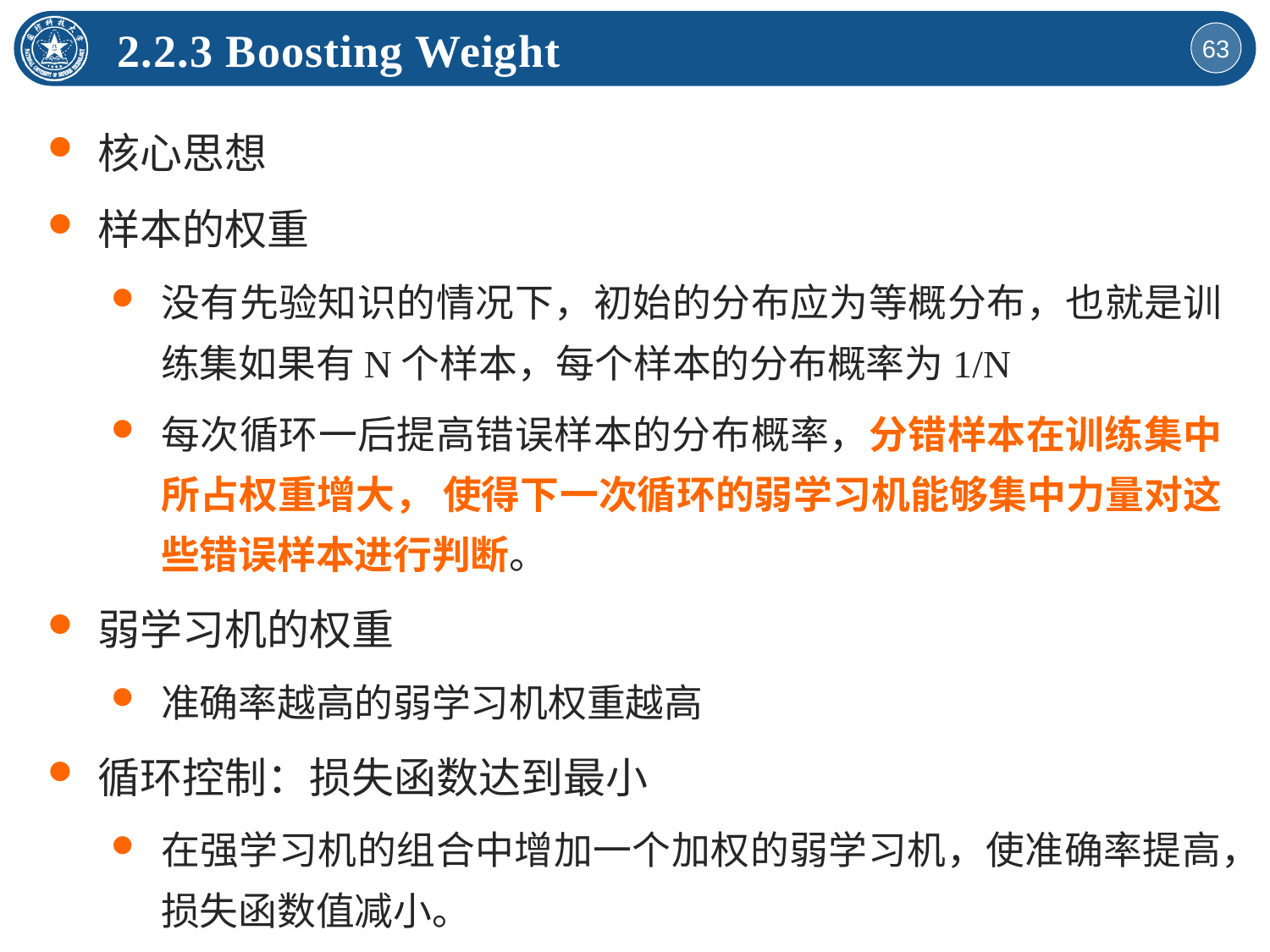

2.2.3 Boosting Weight
核心思想
样本的权重
没有先验知识的情况下，初始的分布应为等概分布，也就是训练集如果有N个样本，每个样本的分布概率为1/N
每次循环一后提高错误样本的分布概率，分错样本在训练集中所占权重增大， 使得下一次循环的弱学习机能够集中力量对这些错误样本进行判断。
弱学习机的权重
准确率越高的弱学习机权重越高
循环控制：损失函数达到最小
在强学习机的组合中增加一个加权的弱学习机，使准确率提高，损失函数值减小。